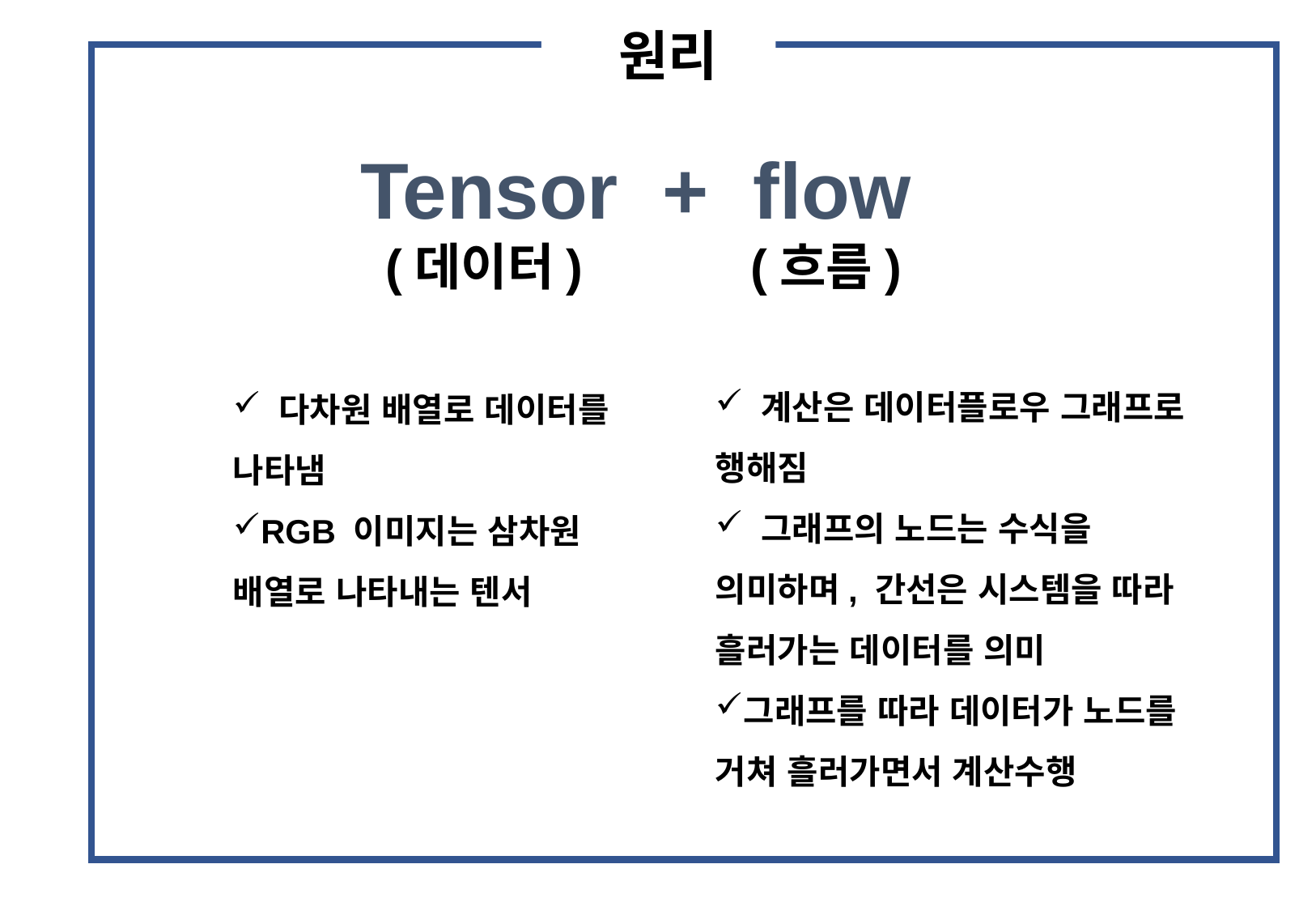

원리

 Tensor  +  flow
   (데이터)            (흐름)

 계산은 데이터플로우 그래프로 행해짐
 그래프의 노드는 수식을 의미하며, 간선은 시스템을 따라 흘러가는 데이터를 의미
그래프를 따라 데이터가 노드를 거쳐 흘러가면서 계산수행
 다차원 배열로 데이터를 나타냄
RGB 이미지는 삼차원 배열로 나타내는 텐서